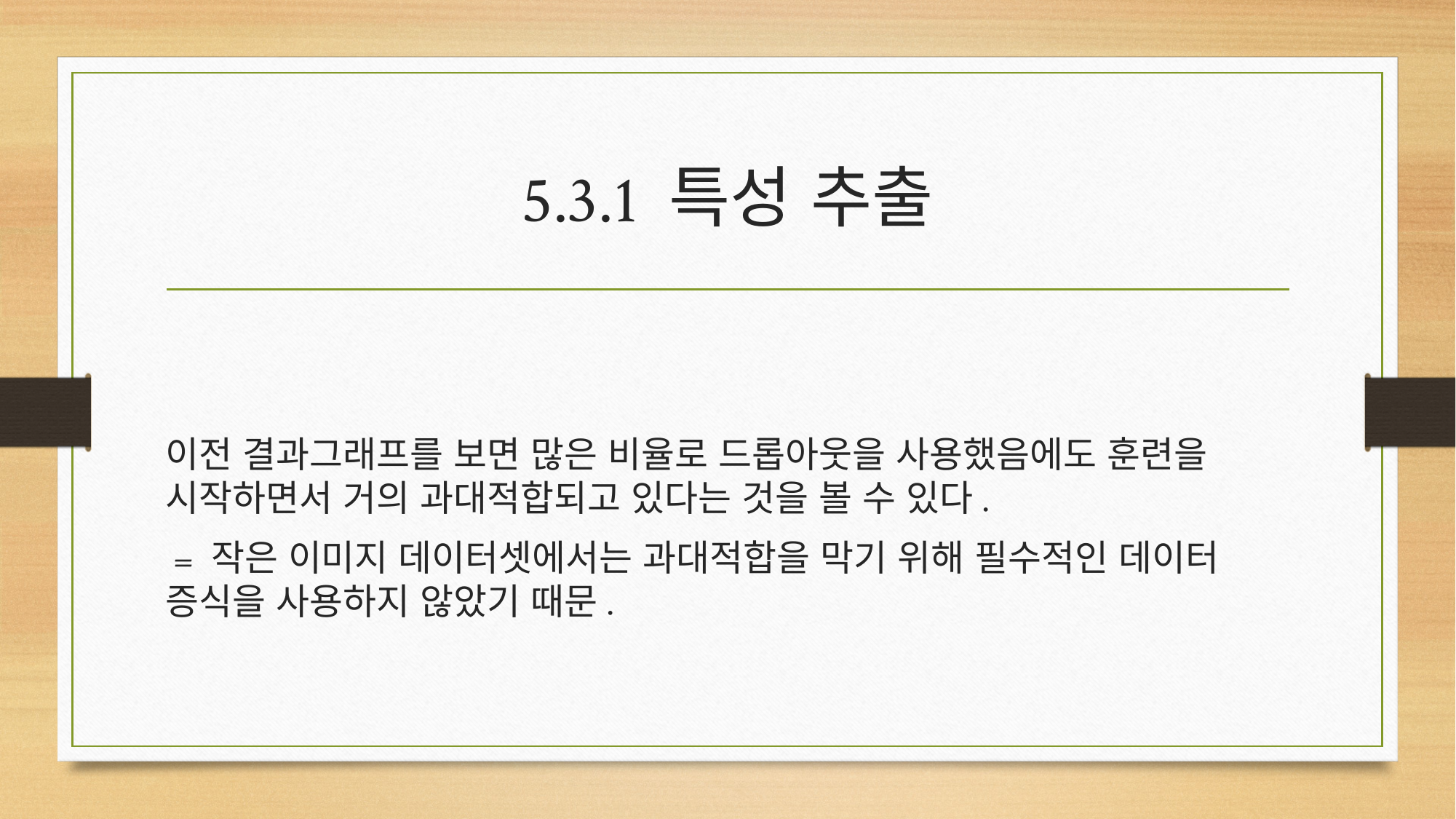

# 5.3.1 특성 추출

이전 결과그래프를 보면 많은 비율로 드롭아웃을 사용했음에도 훈련을 시작하면서 거의 과대적합되고 있다는 것을 볼 수 있다.
 = 작은 이미지 데이터셋에서는 과대적합을 막기 위해 필수적인 데이터 증식을 사용하지 않았기 때문.